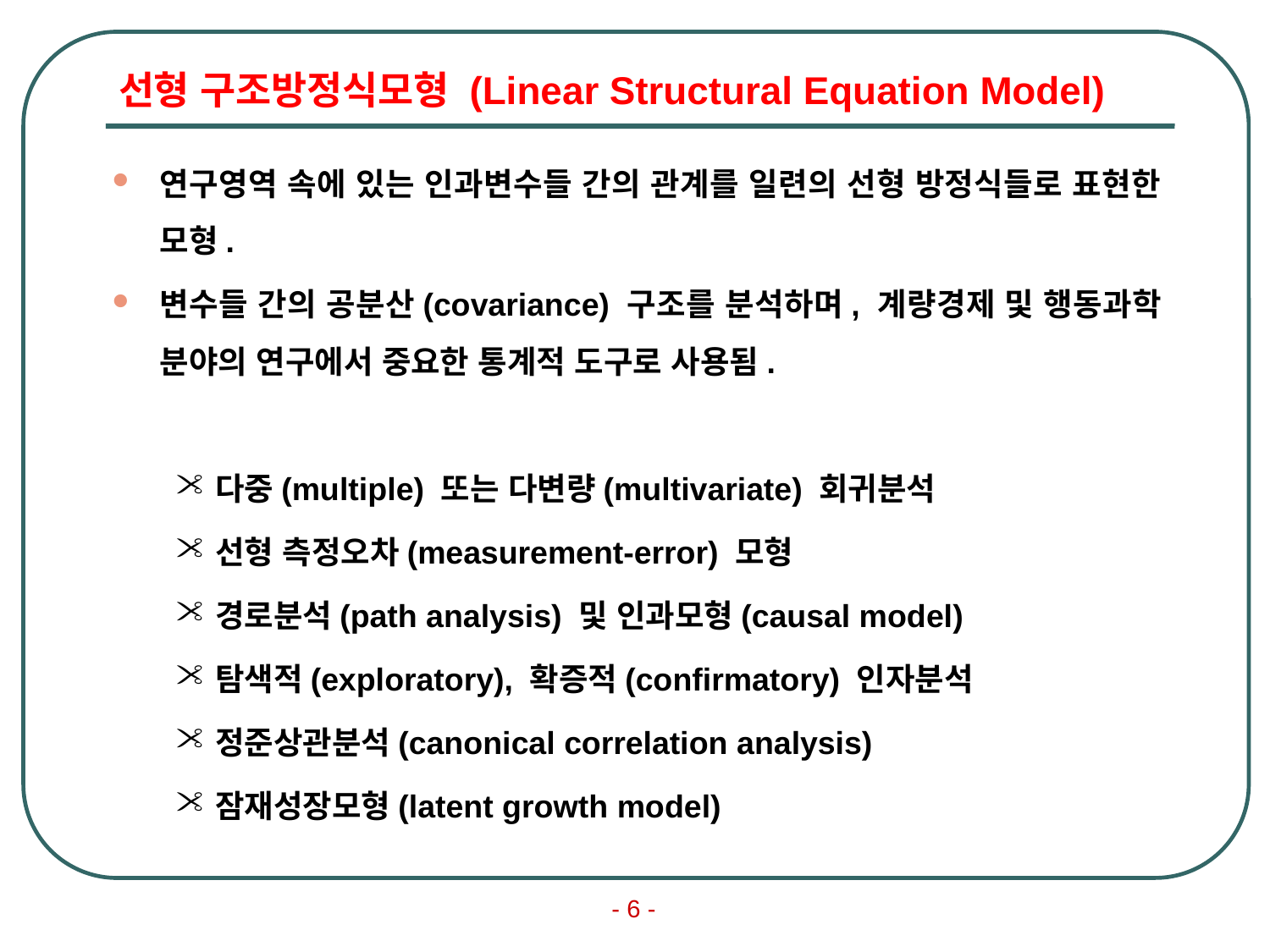

# 선형 구조방정식모형 (Linear Structural Equation Model)
연구영역 속에 있는 인과변수들 간의 관계를 일련의 선형 방정식들로 표현한 모형.
변수들 간의 공분산(covariance) 구조를 분석하며, 계량경제 및 행동과학 분야의 연구에서 중요한 통계적 도구로 사용됨.

다중(multiple) 또는 다변량(multivariate) 회귀분석
선형 측정오차(measurement-error) 모형
경로분석(path analysis) 및 인과모형(causal model)
탐색적(exploratory), 확증적(confirmatory) 인자분석
정준상관분석(canonical correlation analysis)
잠재성장모형(latent growth model)
- 6 -